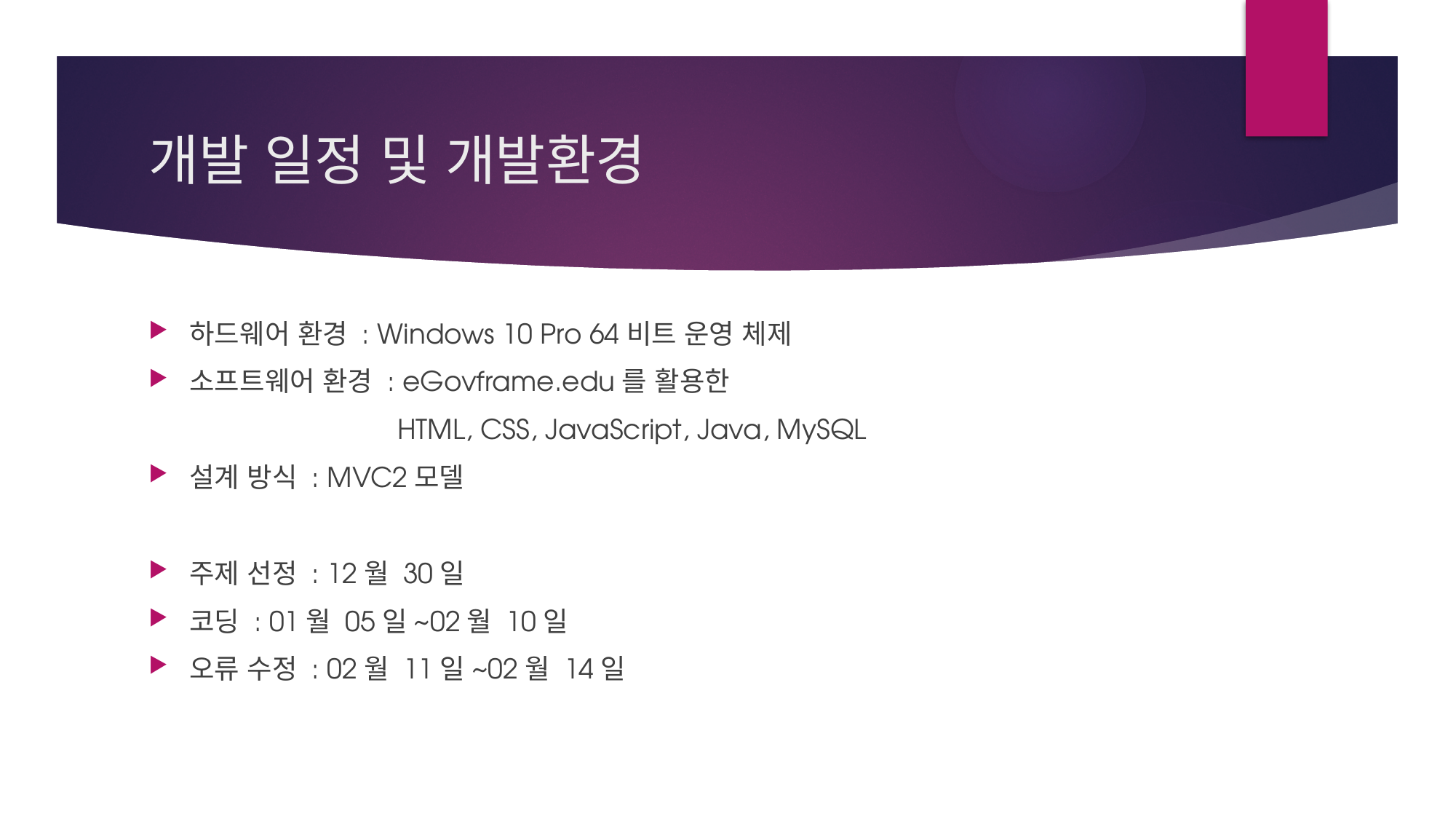

# 개발 일정 및 개발환경
하드웨어 환경 : Windows 10 Pro 64비트 운영 체제
소프트웨어 환경 : eGovframe.edu를 활용한
		    HTML, CSS, JavaScript, Java, MySQL
설계 방식 : MVC2모델

주제 선정 : 12월 30일
코딩 : 01월 05일~02월 10일
오류 수정 : 02월 11일~02월 14일